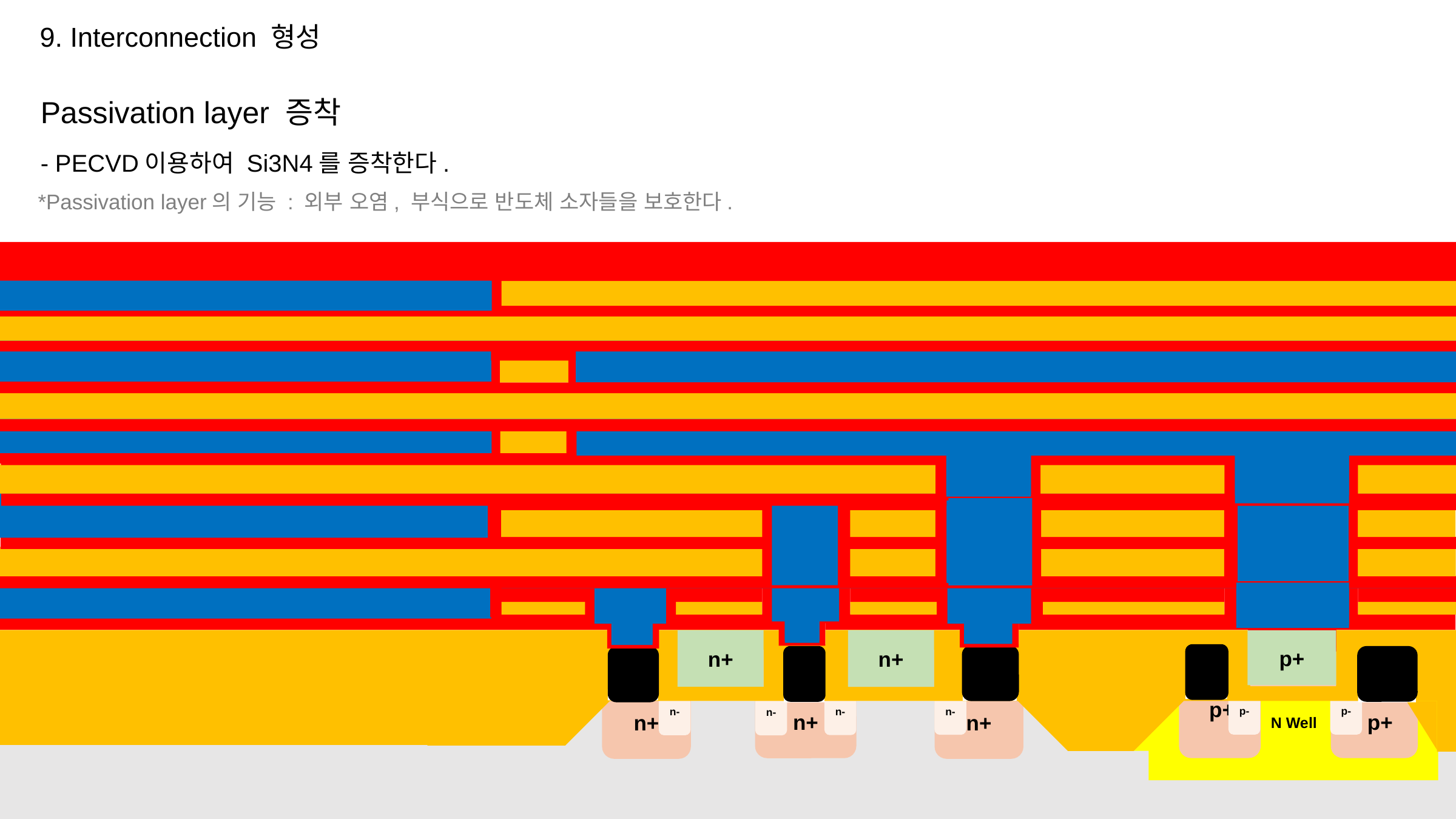

9. Interconnection 형성
Passivation layer 증착

- PECVD이용하여 Si3N4를 증착한다.
*Passivation layer의 기능 : 외부 오염, 부식으로 반도체 소자들을 보호한다.

v
v

n+
n+
p+
p+

p+

n+
n+

   p+
  p+
n+

n+
n+

p-
p-
n-
n-
n-
n-
          N Well